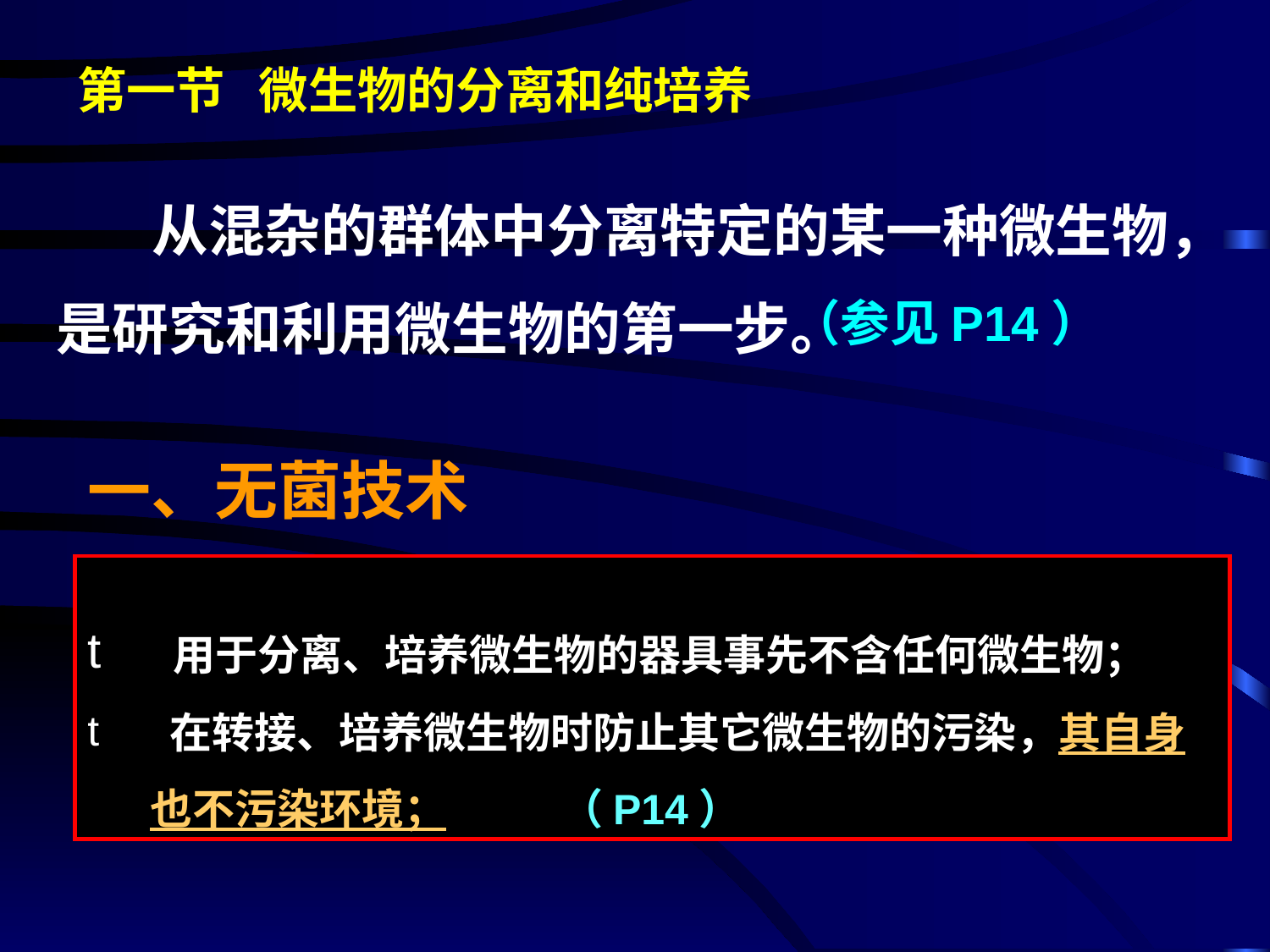

第一节   微生物的分离和纯培养
         从混杂的群体中分离特定的某一种微生物，
是研究和利用微生物的第一步。
（参见P14）
一、无菌技术
 用于分离、培养微生物的器具事先不含任何微生物；
 在转接、培养微生物时防止其它微生物的污染，其自身也不污染环境；            （P14）